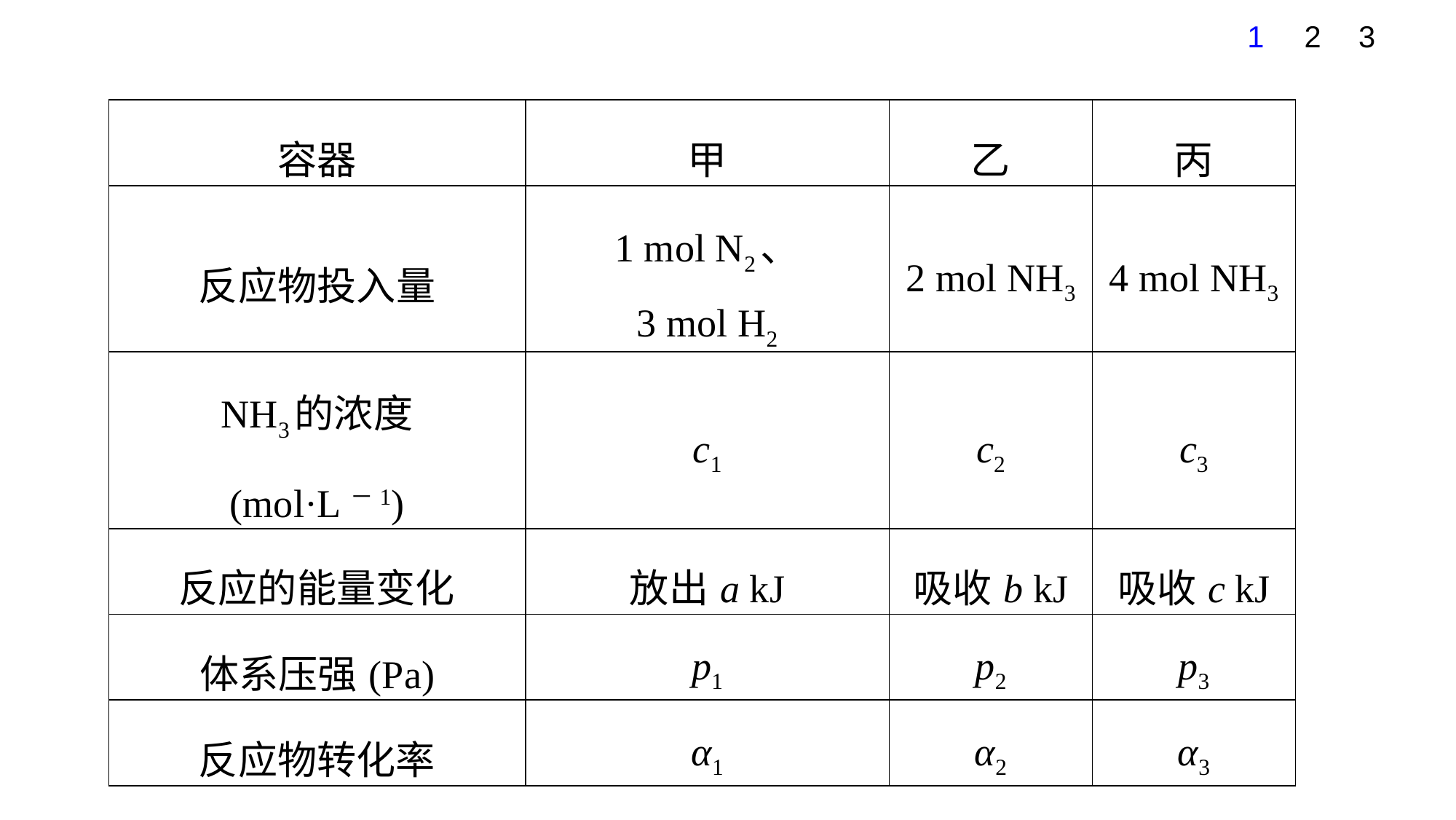

1
2
3
| 容器 | 甲 | 乙 | 丙 |
| --- | --- | --- | --- |
| 反应物投入量 | 1 mol N2、 3 mol H2 | 2 mol NH3 | 4 mol NH3 |
| NH3的浓度 (mol·L－1) | c1 | c2 | c3 |
| 反应的能量变化 | 放出a kJ | 吸收b kJ | 吸收c kJ |
| 体系压强(Pa) | p1 | p2 | p3 |
| 反应物转化率 | α1 | α2 | α3 |